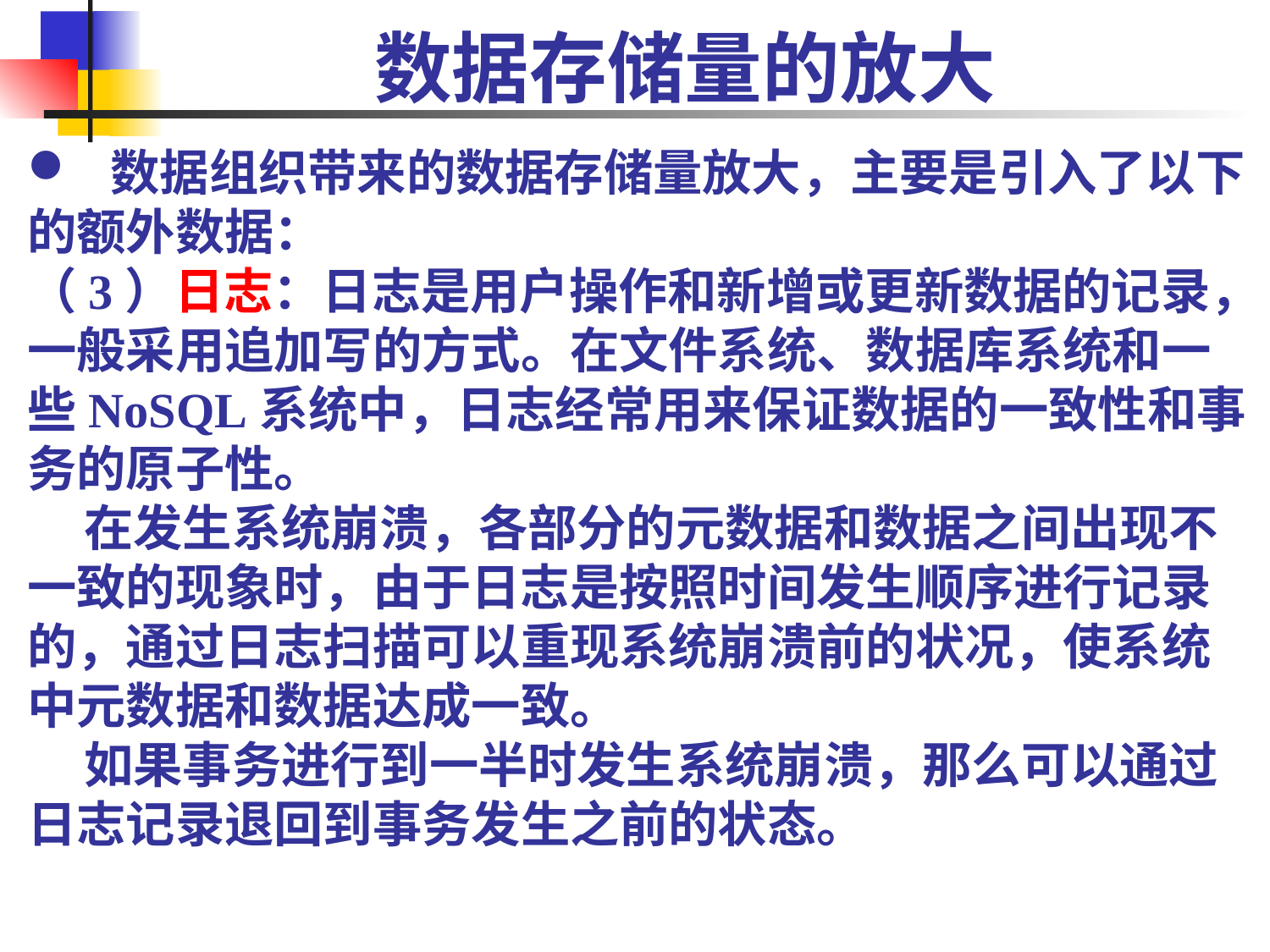

# 数据存储量的放大
  数据组织带来的数据存储量放大，主要是引入了以下的额外数据：
（3）日志：日志是用户操作和新增或更新数据的记录，一般采用追加写的方式。在文件系统、数据库系统和一些NoSQL系统中，日志经常用来保证数据的一致性和事务的原子性。
    在发生系统崩溃，各部分的元数据和数据之间出现不一致的现象时，由于日志是按照时间发生顺序进行记录的，通过日志扫描可以重现系统崩溃前的状况，使系统中元数据和数据达成一致。
    如果事务进行到一半时发生系统崩溃，那么可以通过日志记录退回到事务发生之前的状态。